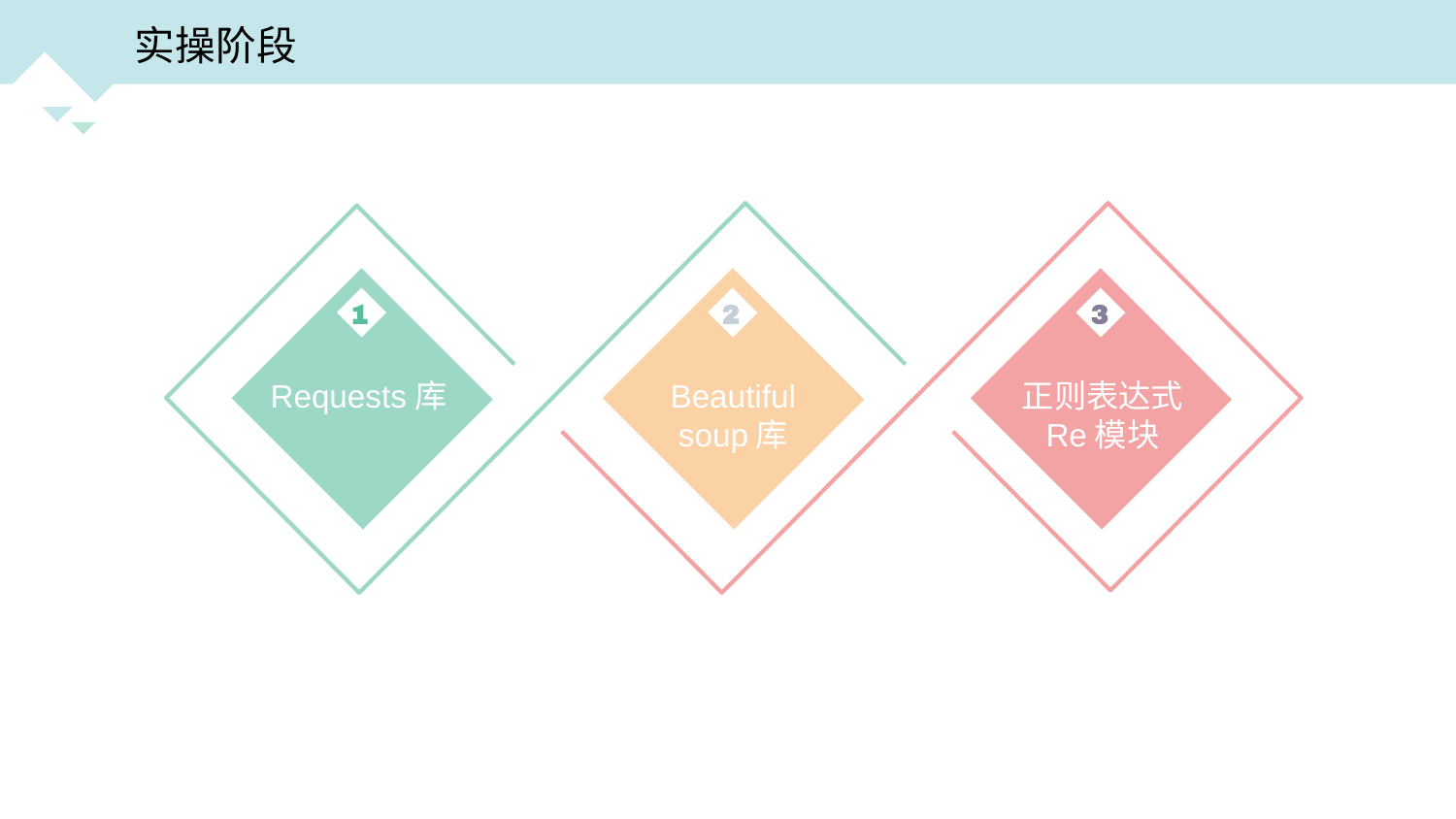

实操阶段

Requests库
1

Beautiful
soup库
2

3

正则表达式
Re模块